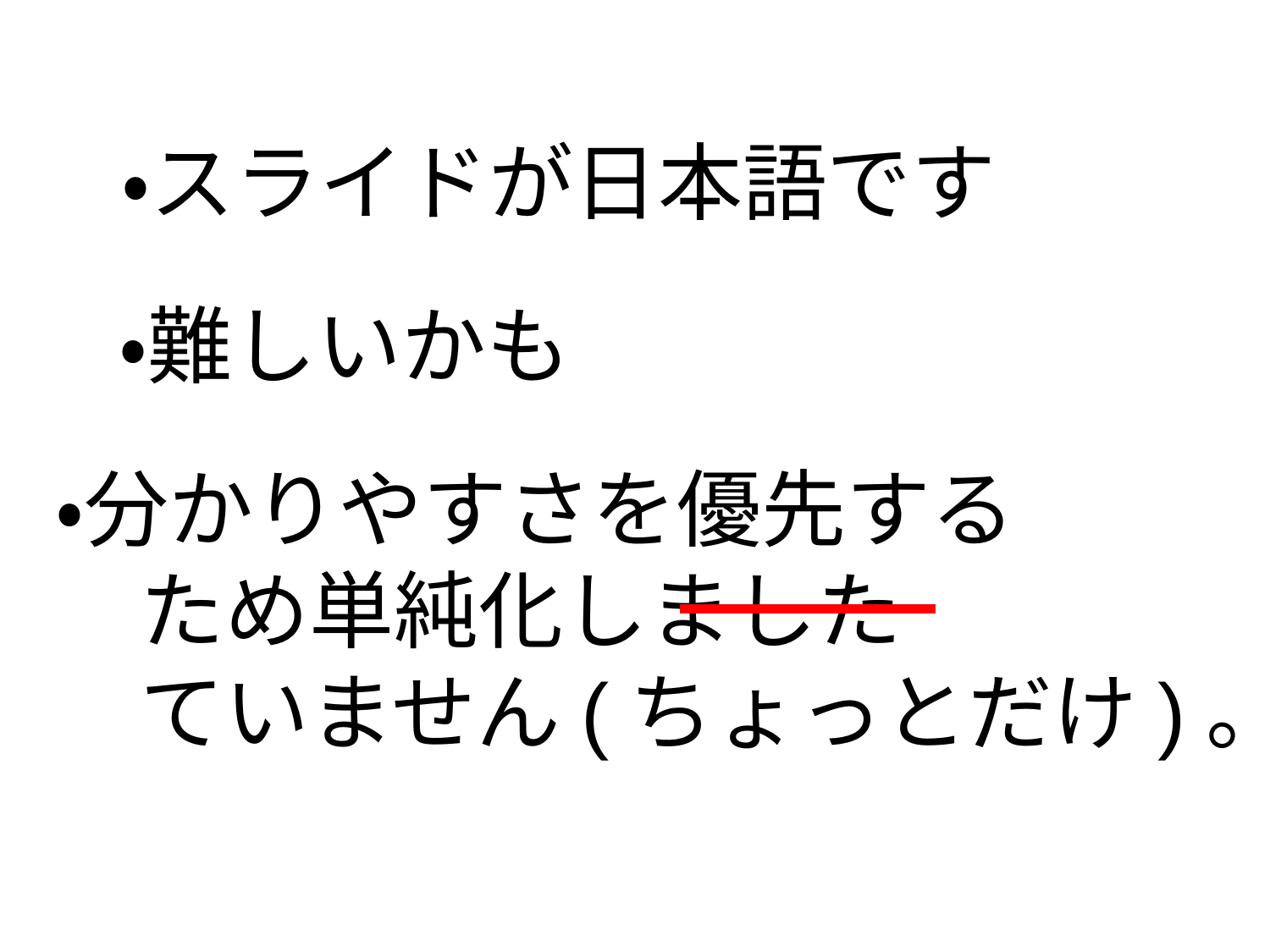

・スライドが日本語です
・難しいかも
・分かりやすさを優先する
　ため単純化しました
　ていません(ちょっとだけ)。